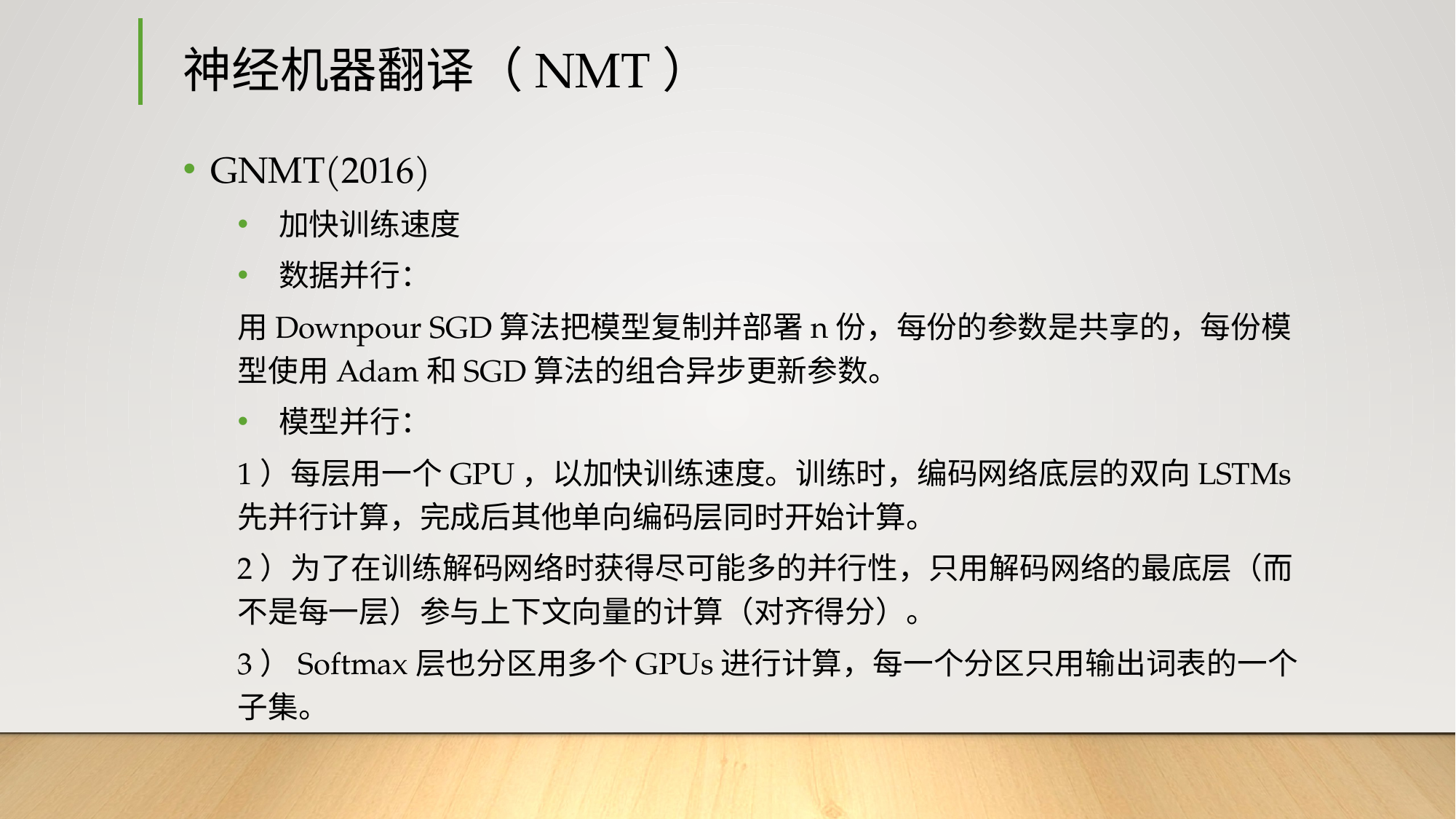

# 神经机器翻译（NMT）
GNMT(2016)
加快训练速度
数据并行：
用Downpour SGD算法把模型复制并部署n份，每份的参数是共享的，每份模型使用Adam和SGD算法的组合异步更新参数。
模型并行：
1）每层用一个GPU，以加快训练速度。训练时，编码网络底层的双向LSTMs先并行计算，完成后其他单向编码层同时开始计算。
2）为了在训练解码网络时获得尽可能多的并行性，只用解码网络的最底层（而不是每一层）参与上下文向量的计算（对齐得分）。
3）Softmax层也分区用多个GPUs进行计算，每一个分区只用输出词表的一个子集。